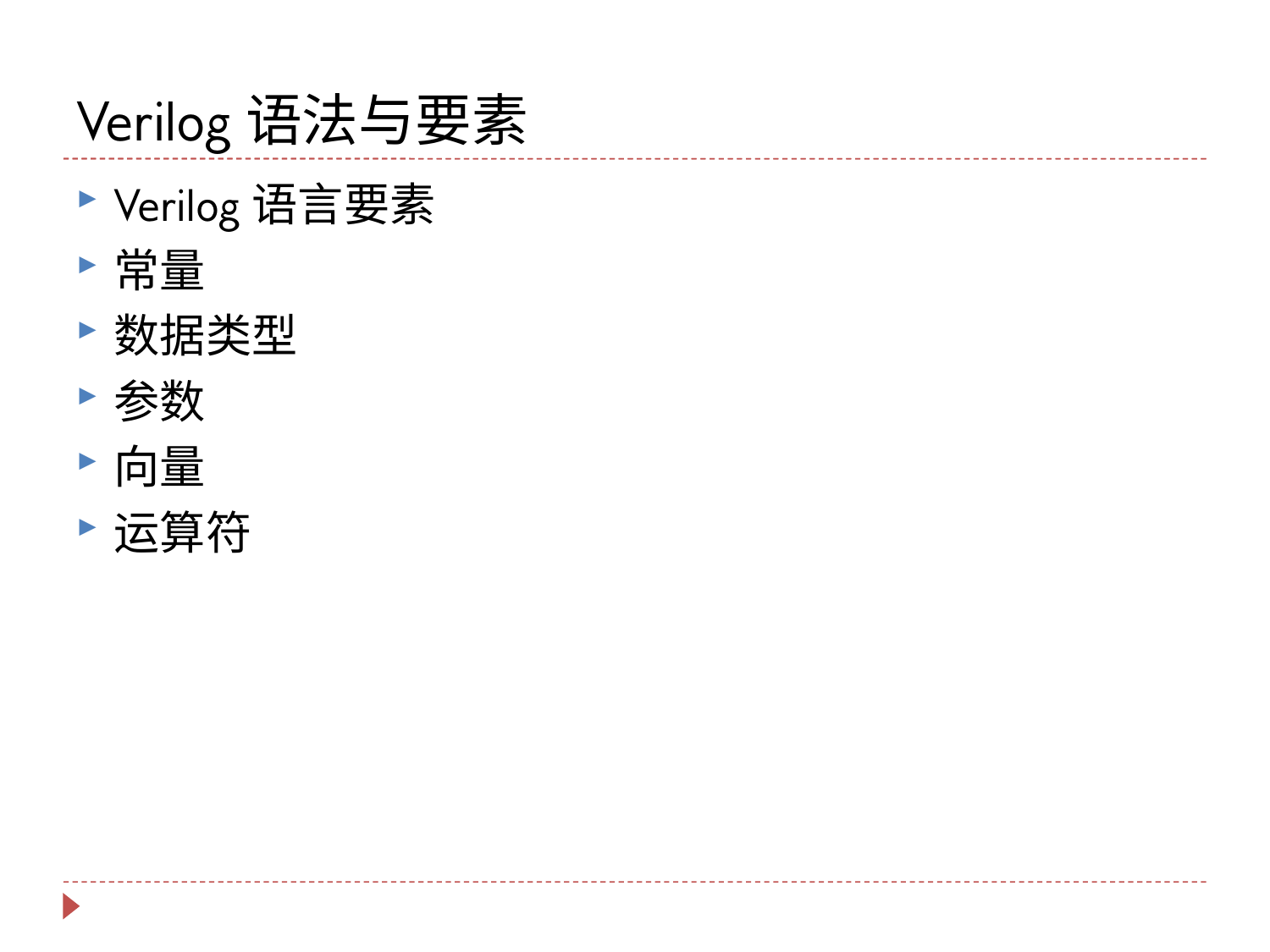

# Verilog语法与要素
Verilog语言要素
常量
数据类型
参数
向量
运算符